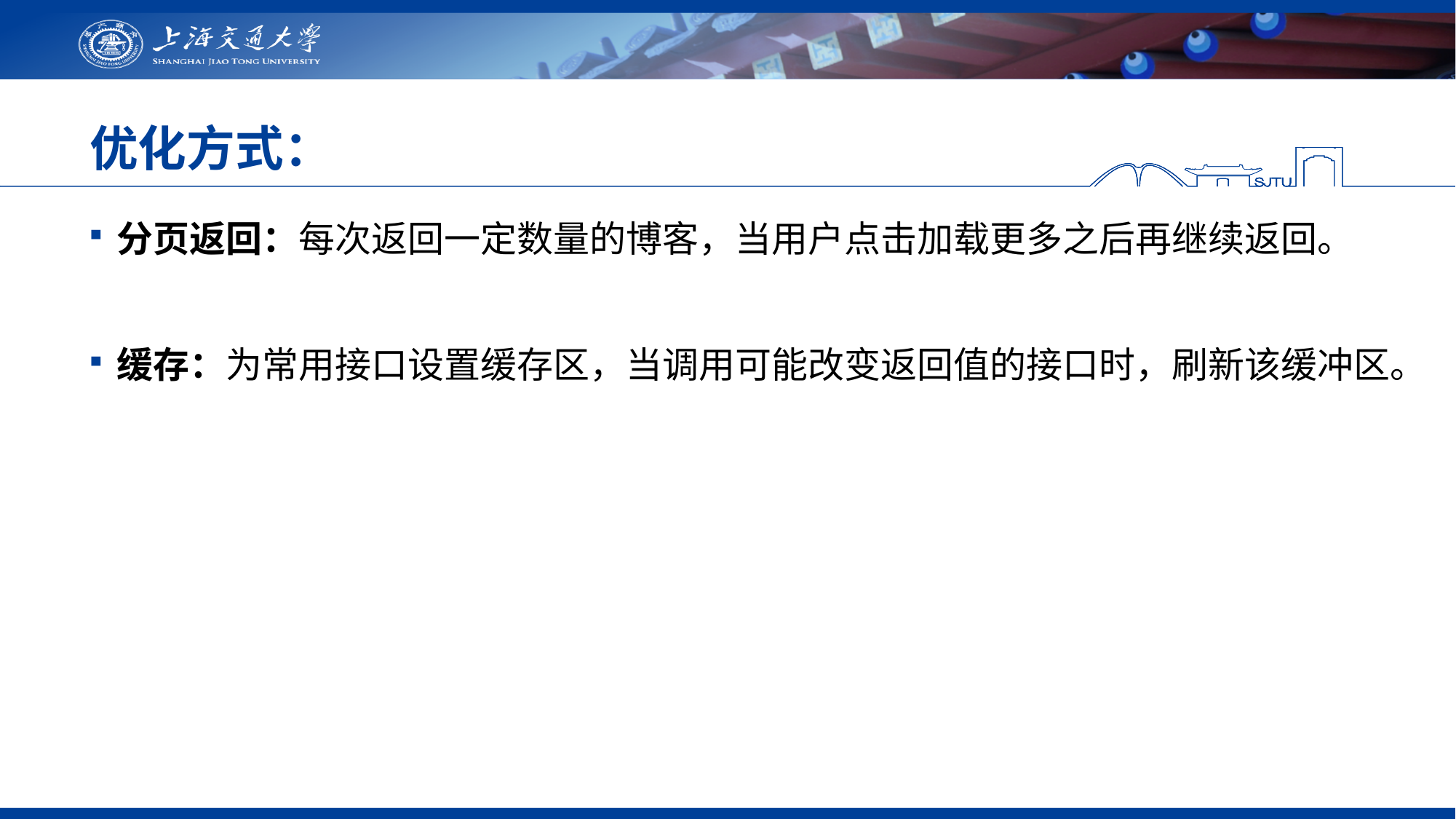

# 优化方式：
分页返回：每次返回一定数量的博客，当用户点击加载更多之后再继续返回。

缓存：为常用接口设置缓存区，当调用可能改变返回值的接口时，刷新该缓冲区。